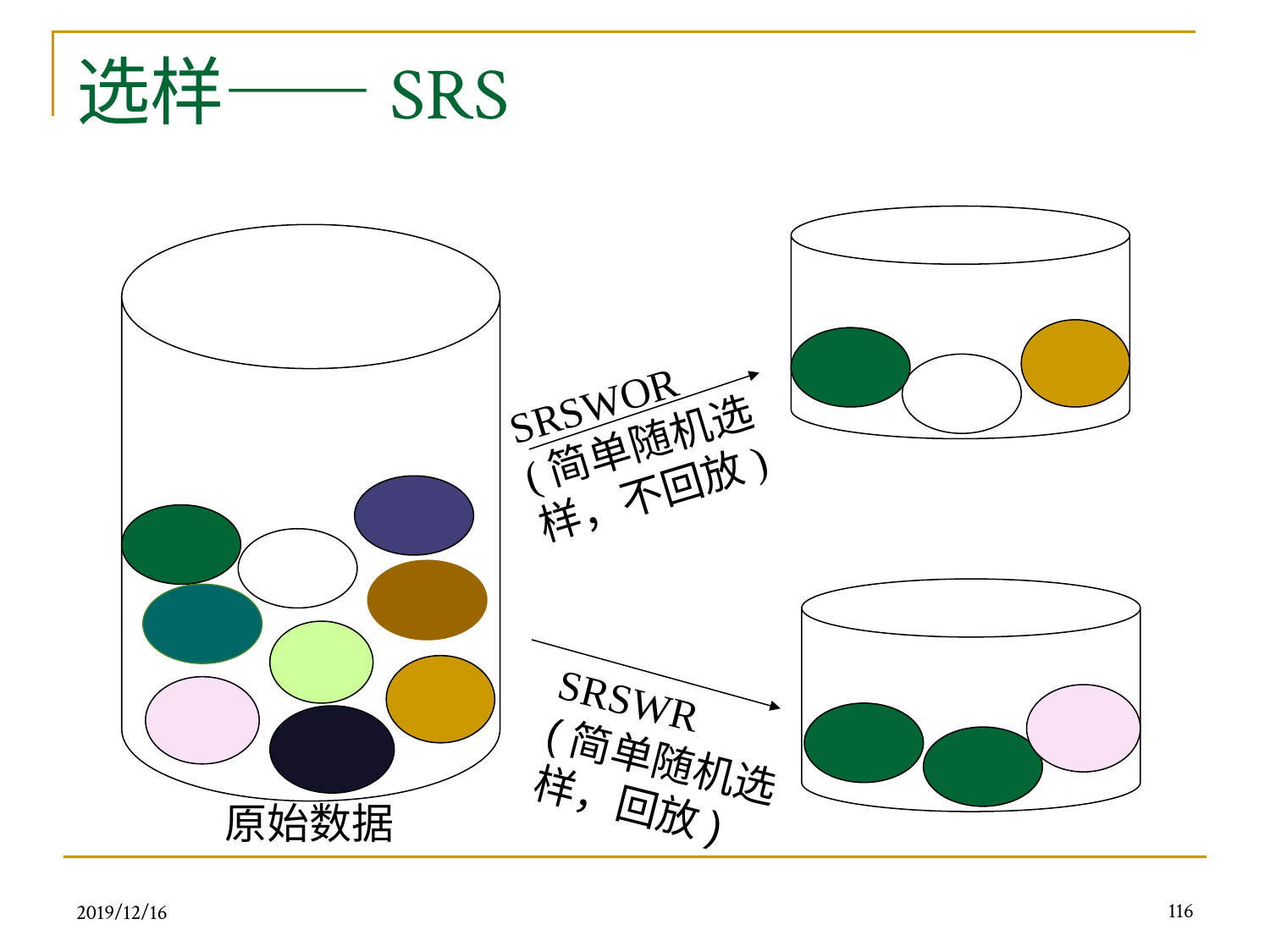

# 选样——SRS

原始数据
SRSWOR
(简单随机选
样，不回放)

SRSWR
(简单随机选
样，回放)
2019/12/16
116